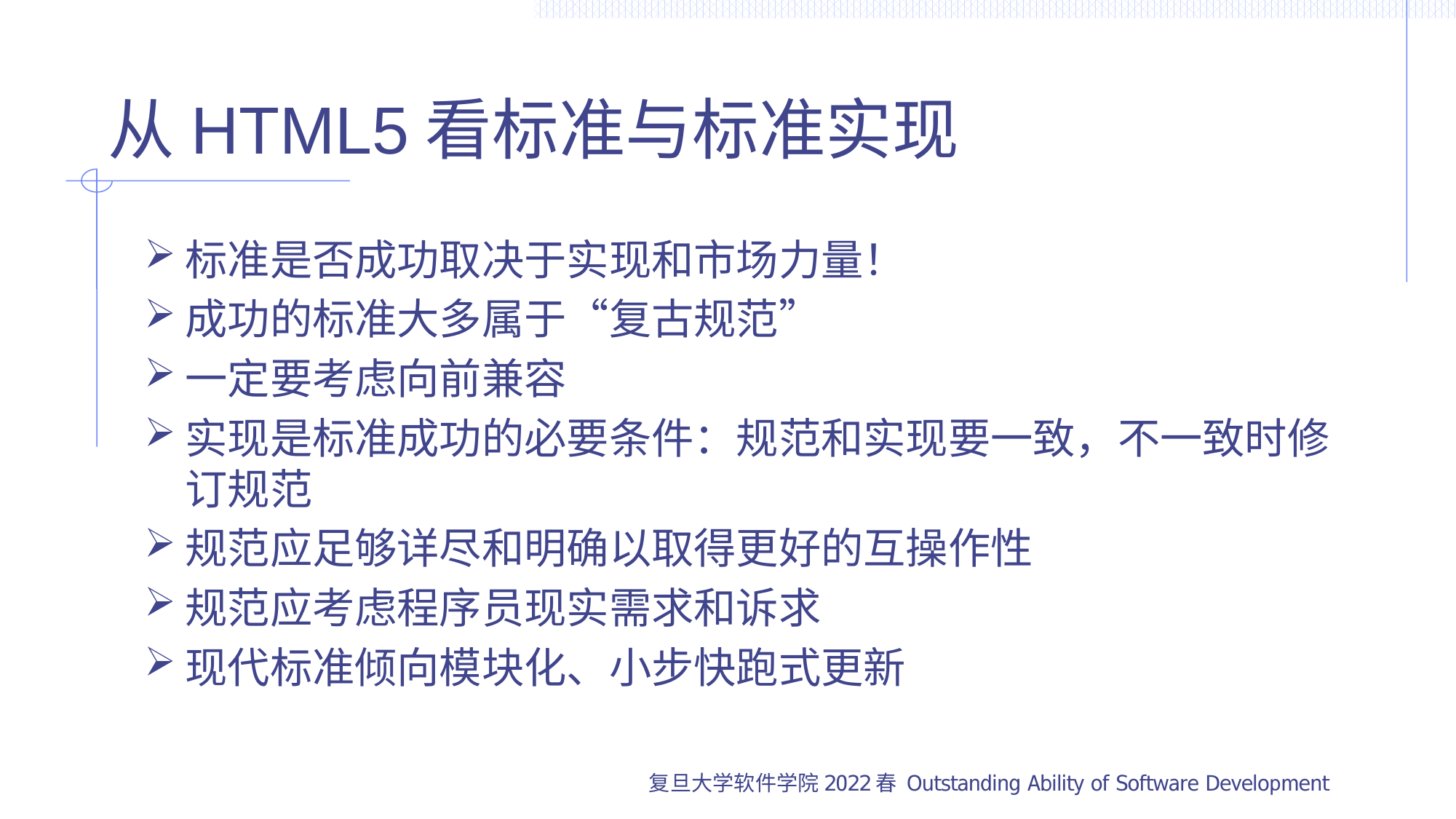

# 从HTML5看标准与标准实现
标准是否成功取决于实现和市场力量！
成功的标准大多属于“复古规范”
一定要考虑向前兼容
实现是标准成功的必要条件：规范和实现要一致，不一致时修订规范
规范应足够详尽和明确以取得更好的互操作性
规范应考虑程序员现实需求和诉求
现代标准倾向模块化、小步快跑式更新